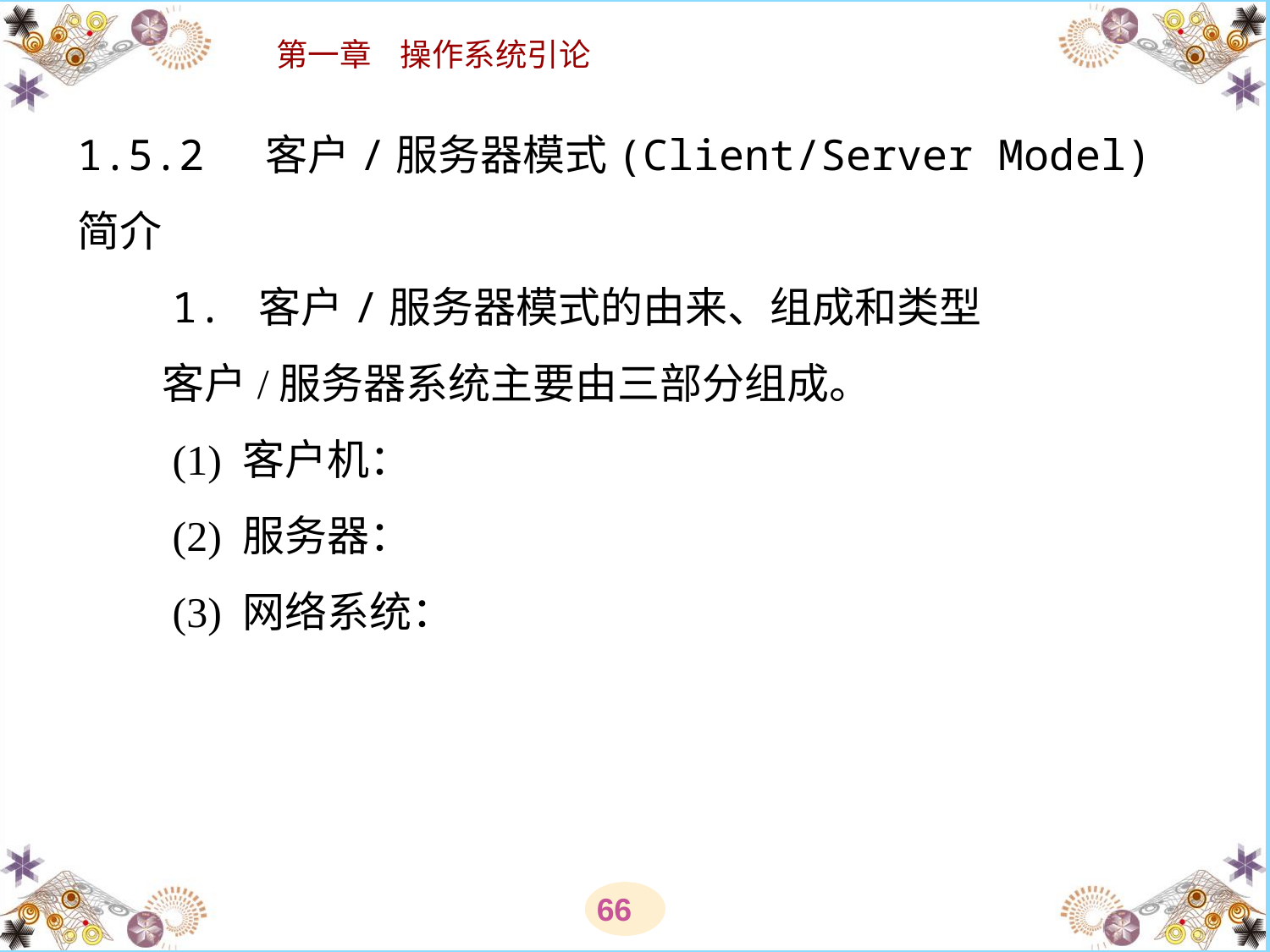

# 1.5.2  客户/服务器模式(Client/Server Model) 简介 　　1. 客户/服务器模式的由来、组成和类型 　　客户/服务器系统主要由三部分组成。 　　(1) 客户机： 　　(2) 服务器： 　　(3) 网络系统：